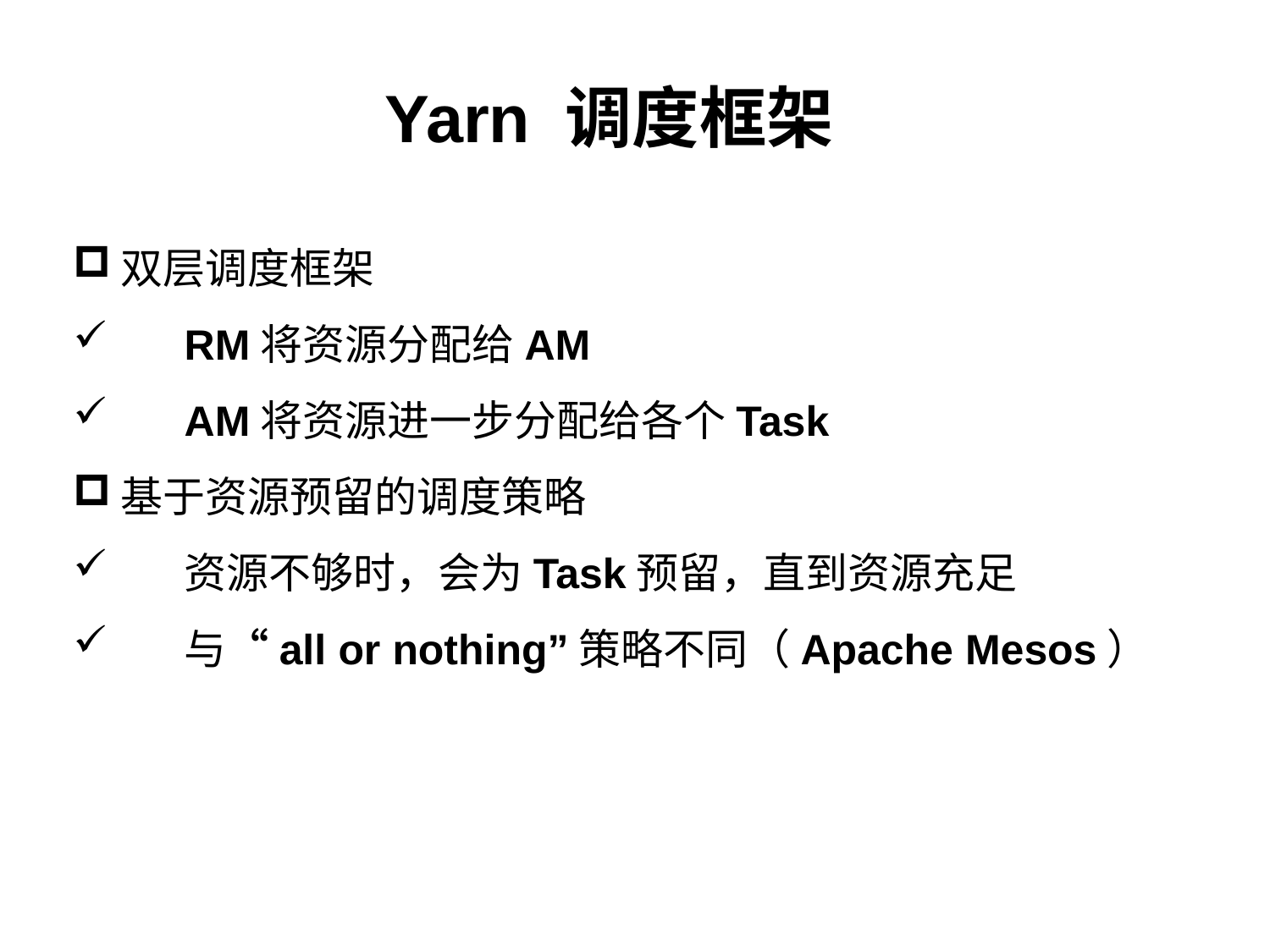

Yarn 调度框架
双层调度框架
	RM将资源分配给AM
	AM将资源进一步分配给各个Task
基于资源预留的调度策略
	资源不够时，会为Task预留，直到资源充足
	与“all or nothing”策略不同（Apache Mesos）